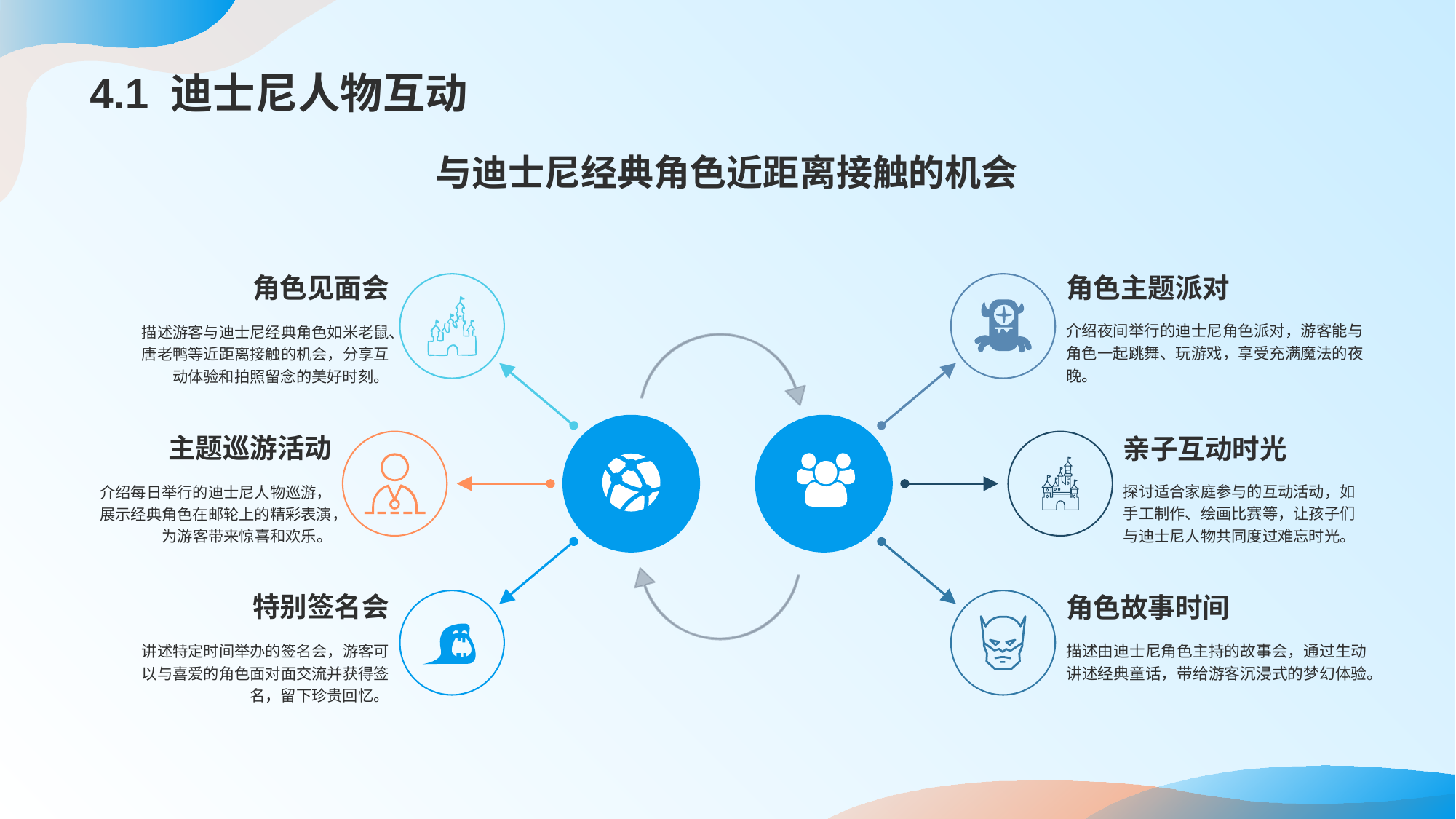

# 4.1 迪士尼人物互动
与迪士尼经典角色近距离接触的机会
角色主题派对
介绍夜间举行的迪士尼角色派对，游客能与角色一起跳舞、玩游戏，享受充满魔法的夜晚。

角色见面会
描述游客与迪士尼经典角色如米老鼠、唐老鸭等近距离接触的机会，分享互动体验和拍照留念的美好时刻。

主题巡游活动
介绍每日举行的迪士尼人物巡游，展示经典角色在邮轮上的精彩表演，为游客带来惊喜和欢乐。

亲子互动时光
探讨适合家庭参与的互动活动，如手工制作、绘画比赛等，让孩子们与迪士尼人物共同度过难忘时光。

特别签名会
讲述特定时间举办的签名会，游客可以与喜爱的角色面对面交流并获得签名，留下珍贵回忆。

角色故事时间
描述由迪士尼角色主持的故事会，通过生动讲述经典童话，带给游客沉浸式的梦幻体验。